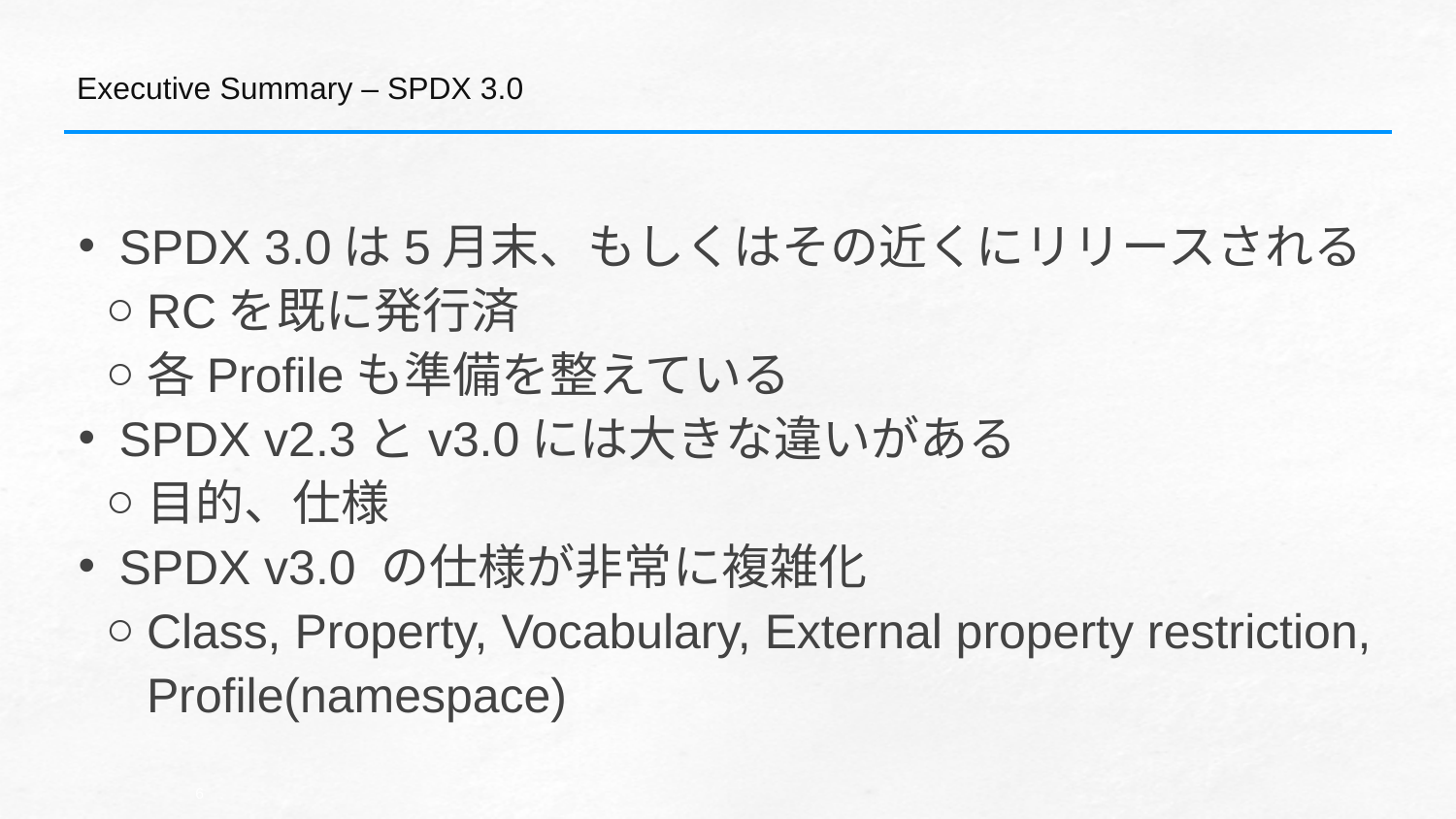

# Executive Summary – SPDX 3.0
SPDX 3.0は5月末、もしくはその近くにリリースされる
RCを既に発行済
各Profileも準備を整えている
SPDX v2.3とv3.0には大きな違いがある
目的、仕様
SPDX v3.0 の仕様が非常に複雑化
Class, Property, Vocabulary, External property restriction, Profile(namespace)